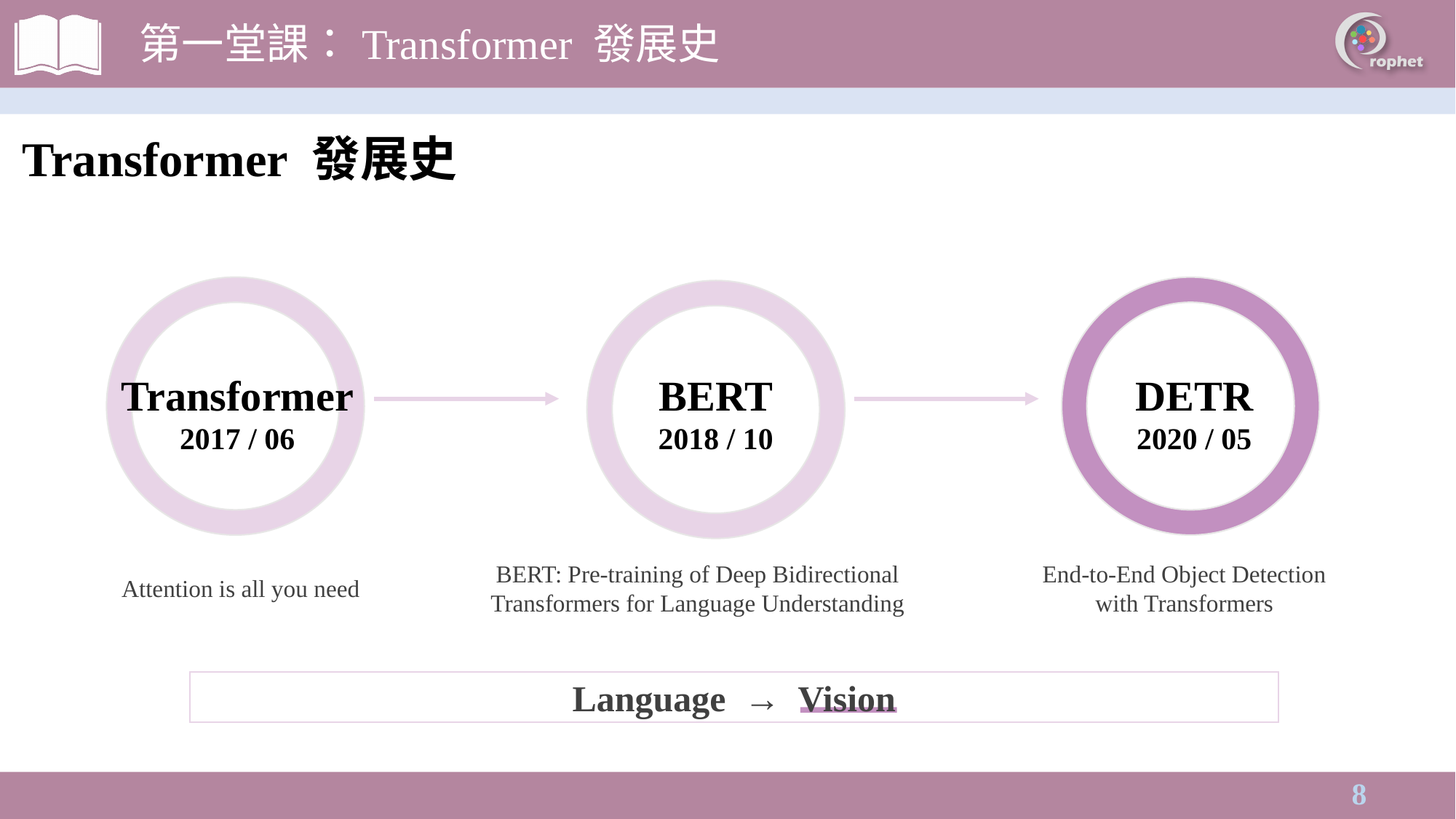

第一堂課：Transformer 發展史
Transformer 發展史

Transformer
2017 / 06
BERT
2018 / 10
DETR
2020 / 05
BERT: Pre-training of Deep Bidirectional Transformers for Language Understanding
End-to-End Object Detection
with Transformers
Attention is all you need
Language  →  Vision

8